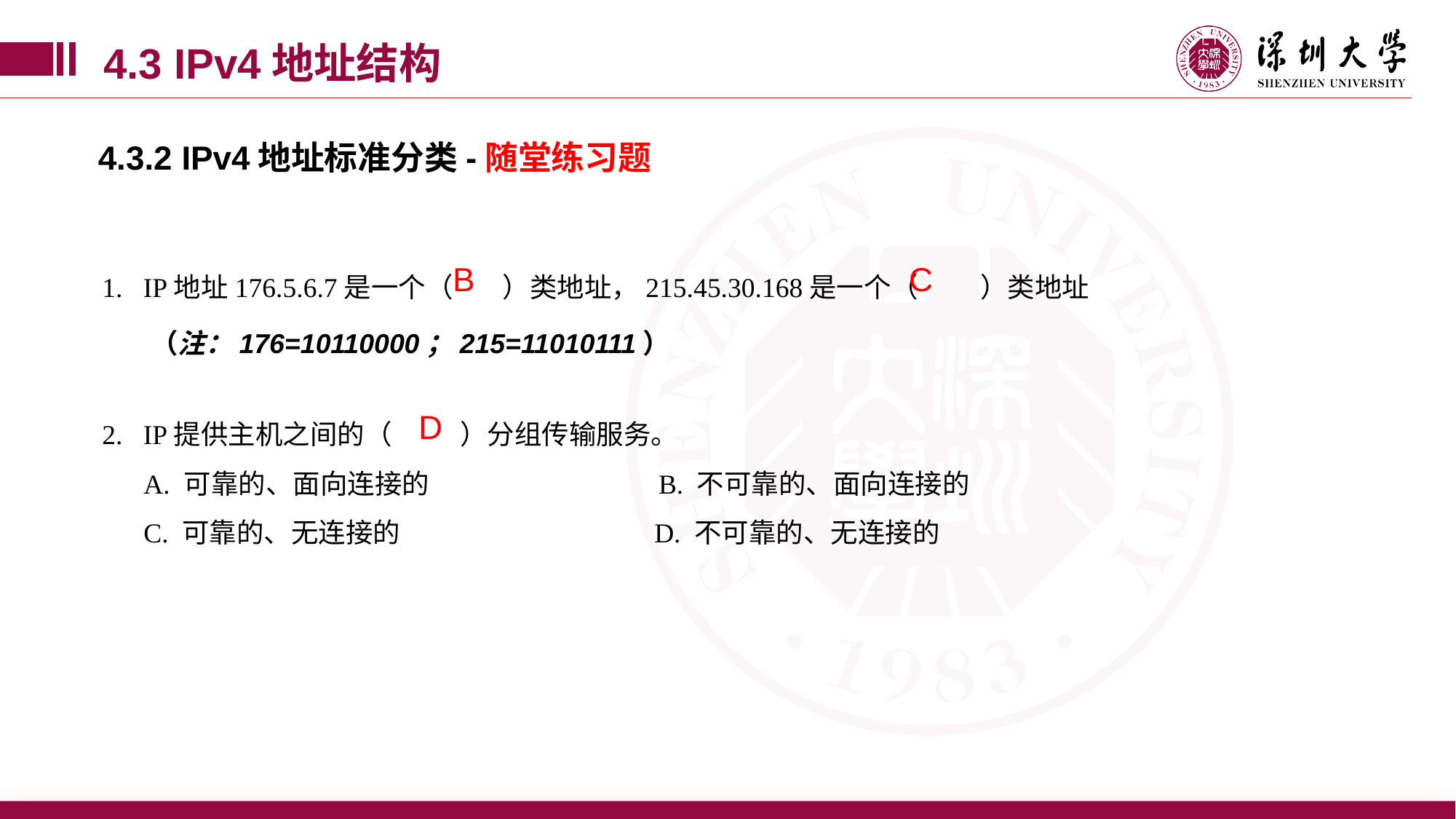

4.3 IPv4地址结构

4.3.2 IPv4地址标准分类-随堂练习题
IP地址176.5.6.7是一个（        ）类地址，215.45.30.168是一个（          ）类地址

IP提供主机之间的（           ）分组传输服务。
      A. 可靠的、面向连接的                                    B. 不可靠的、面向连接的
      C. 可靠的、无连接的                                        D. 不可靠的、无连接的
B
C
（注：176=10110000；215=11010111）
D